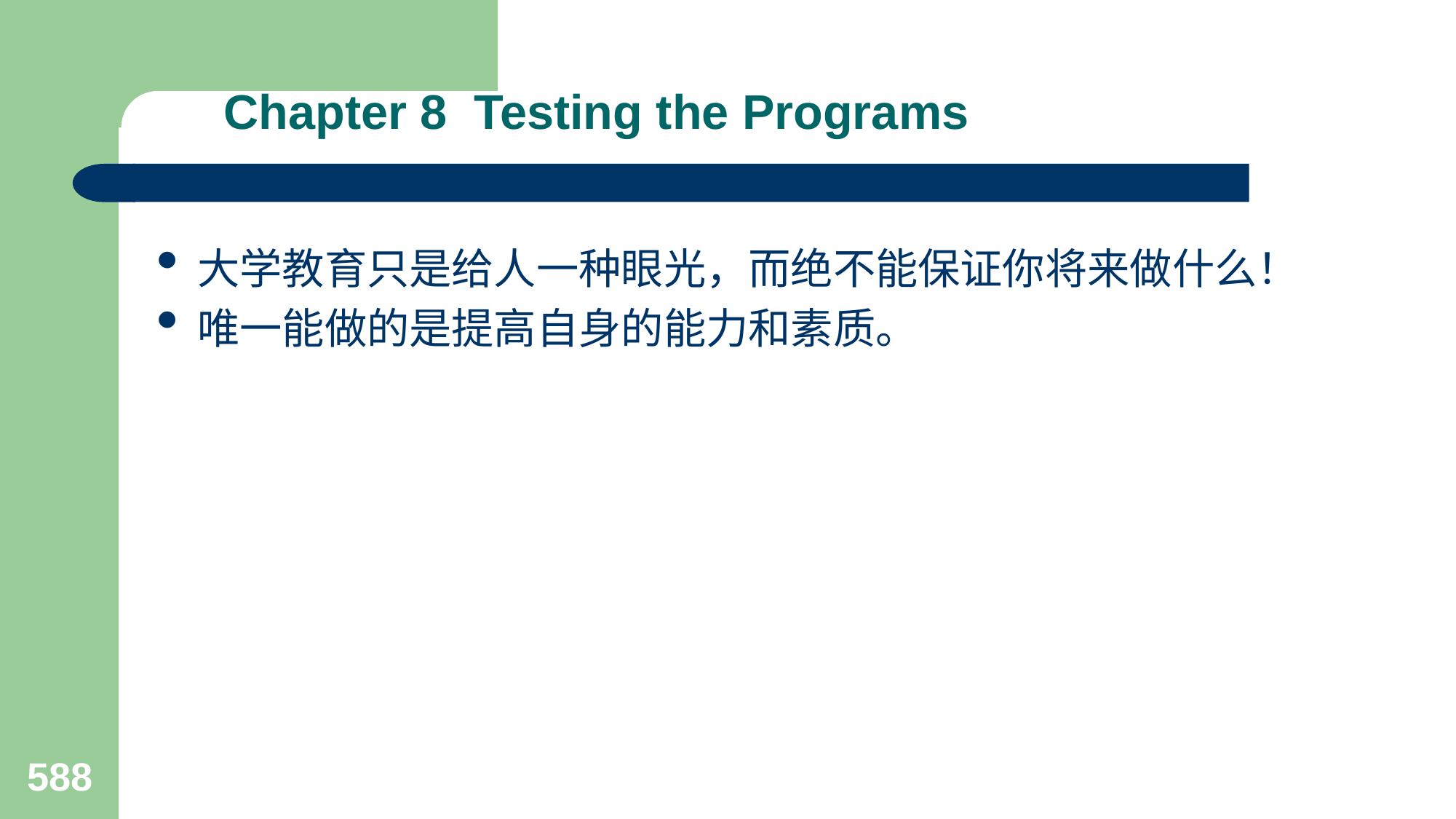

# Chapter 8  Testing the Programs
大学教育只是给人一种眼光，而绝不能保证你将来做什么！
唯一能做的是提高自身的能力和素质。
588